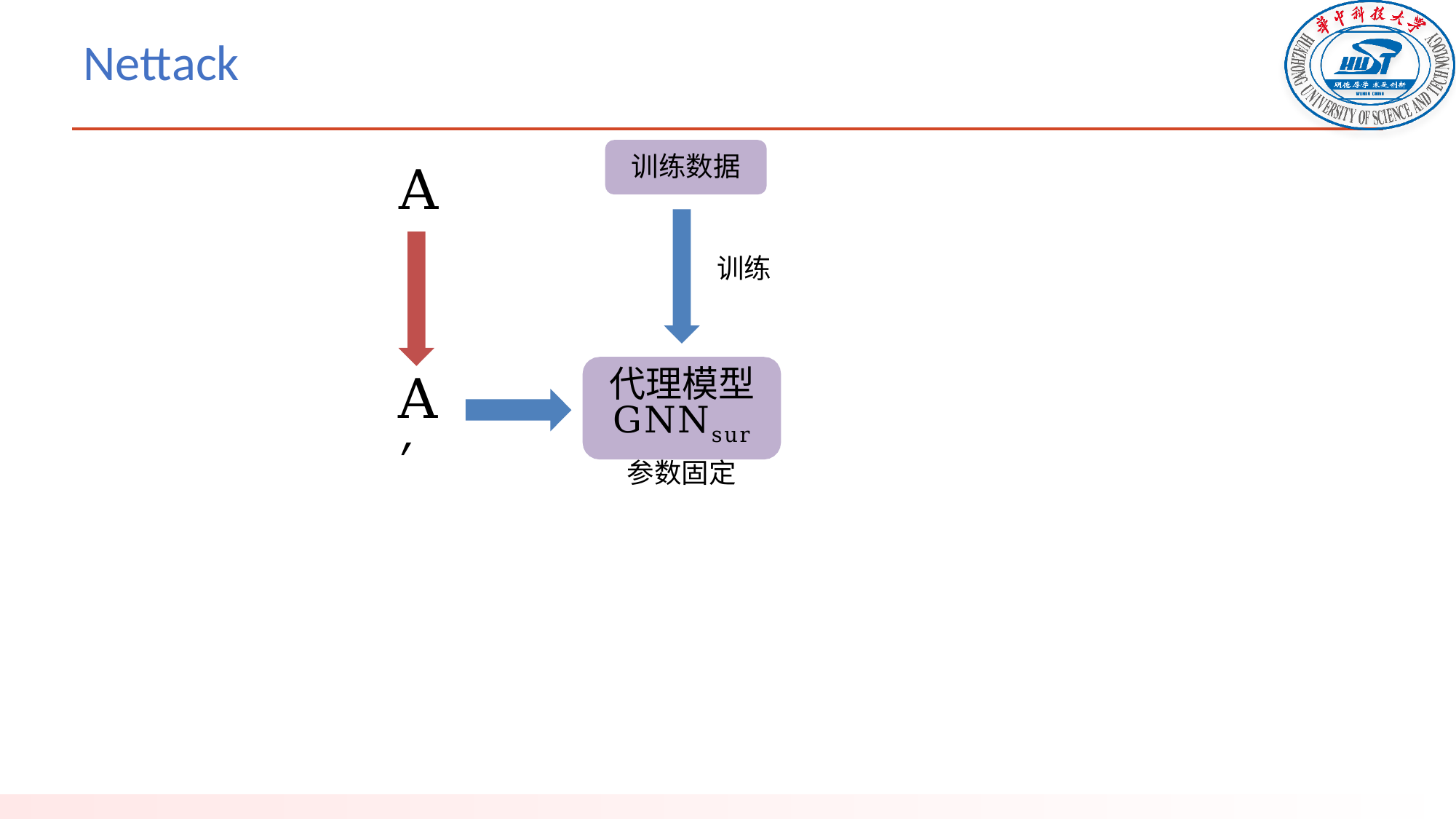

# Nettack

训练数据
A

训练

代理模型
GNNsur
参数固定
A′